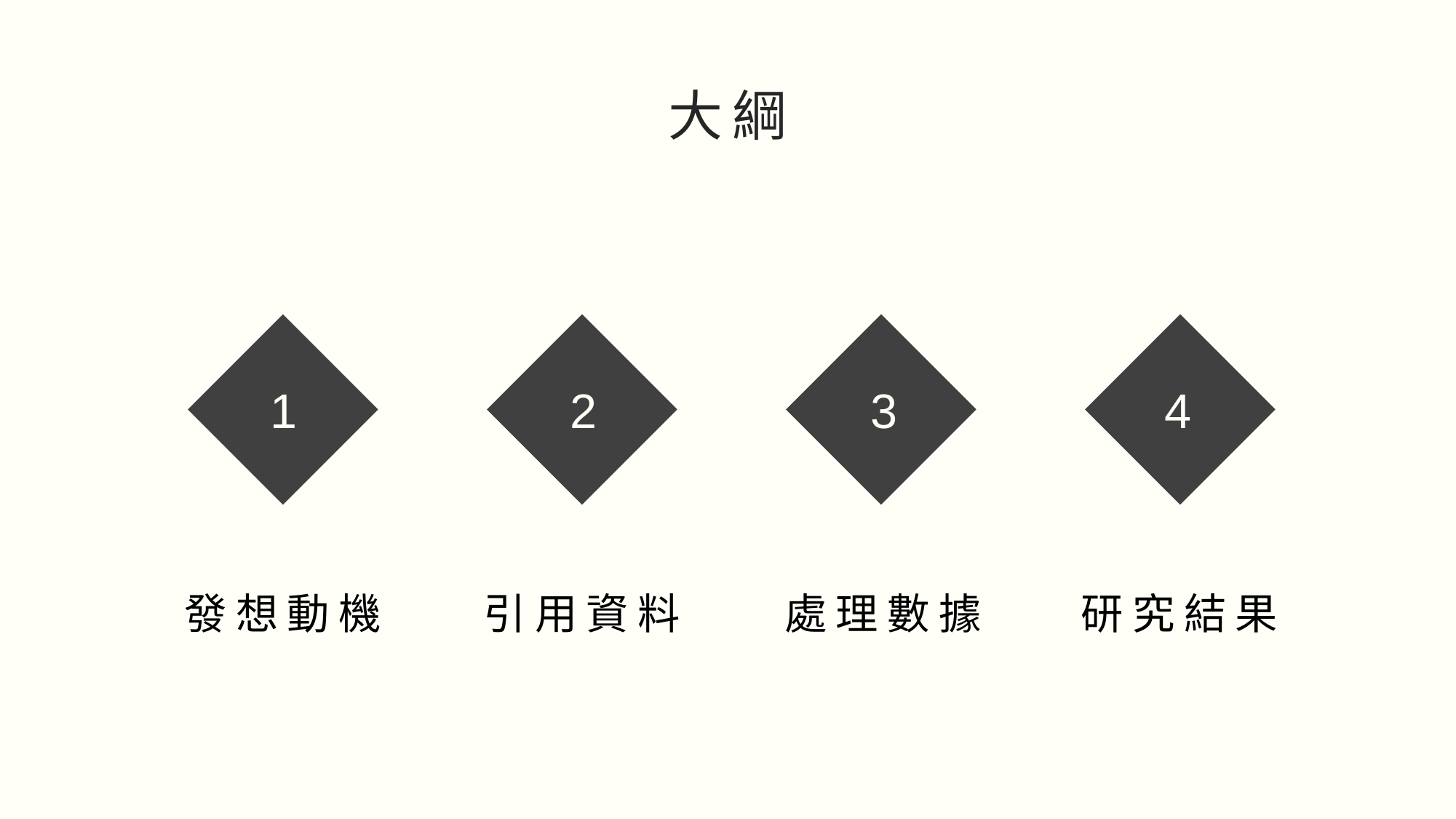

# 大綱
大綱
簡介
發現問題
資料分析
結論

4
1
2
3
研究結果
發想動機
引用資料
處理數據
處理動機
引用資料
處理數據
研究結果